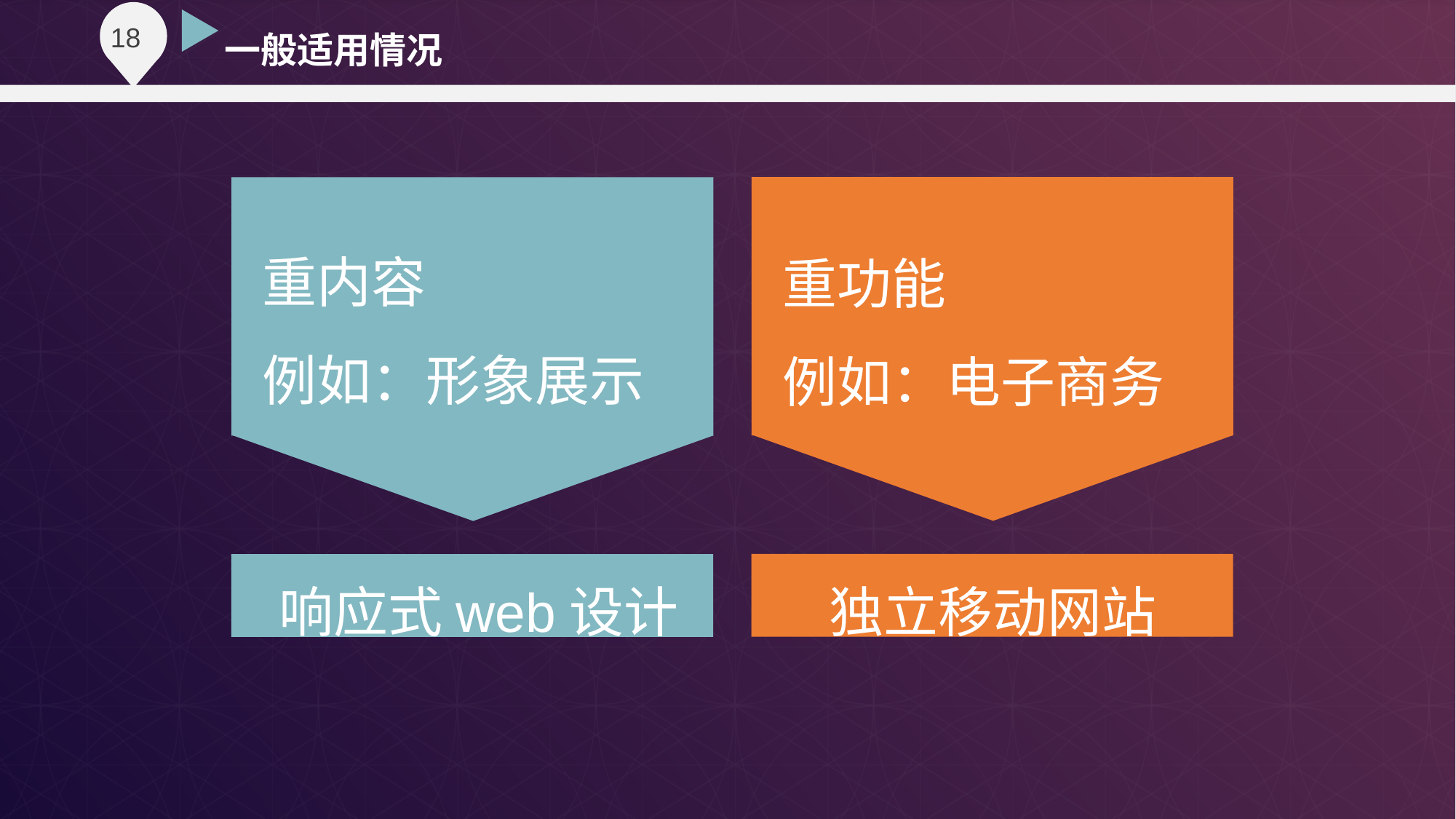

一般适用情况

重内容
例如：形象展示
重功能
例如：电子商务

独立移动网站
响应式web设计